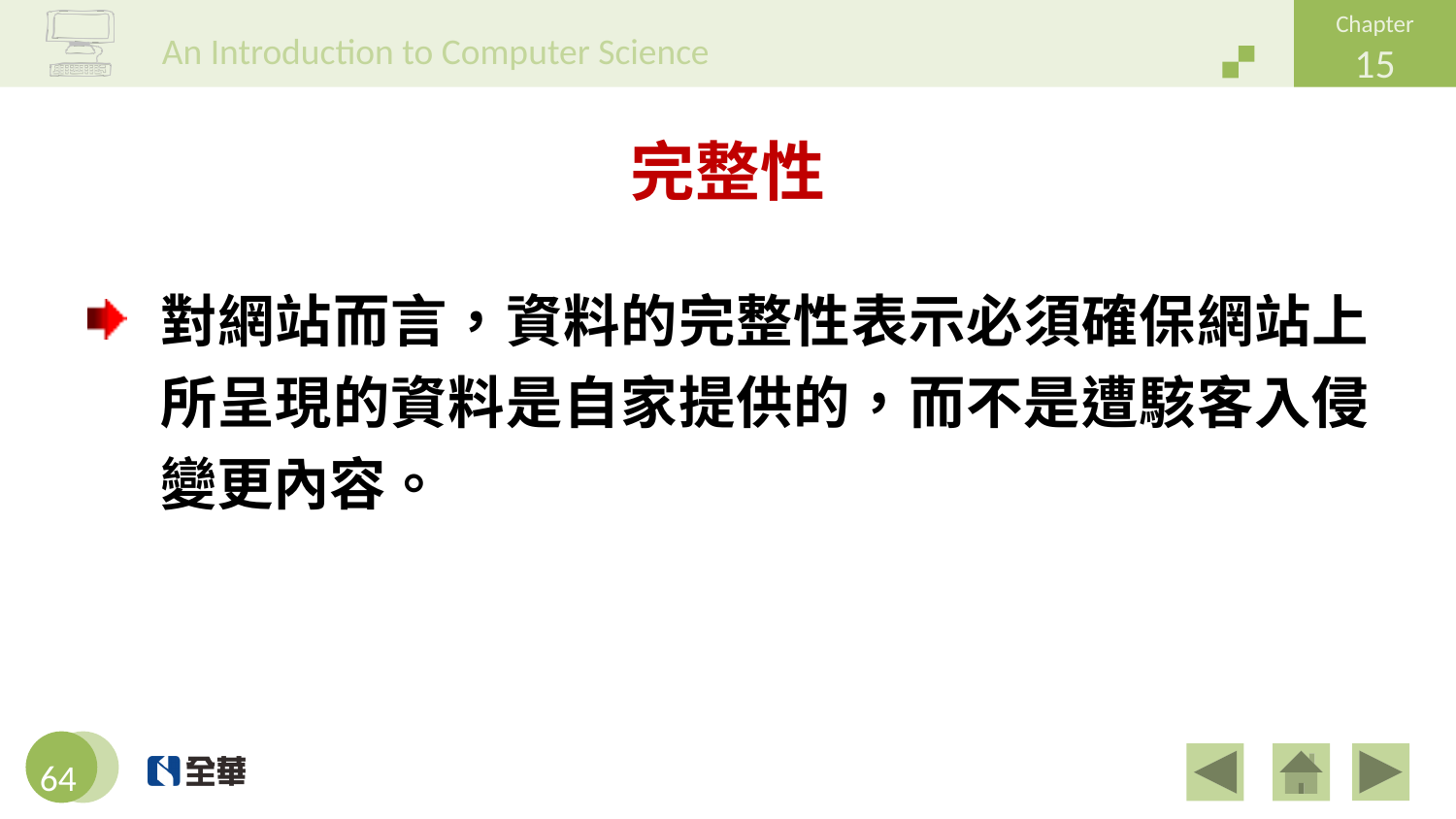

# 完整性
對網站而言，資料的完整性表示必須確保網站上所呈現的資料是自家提供的，而不是遭駭客入侵變更內容。